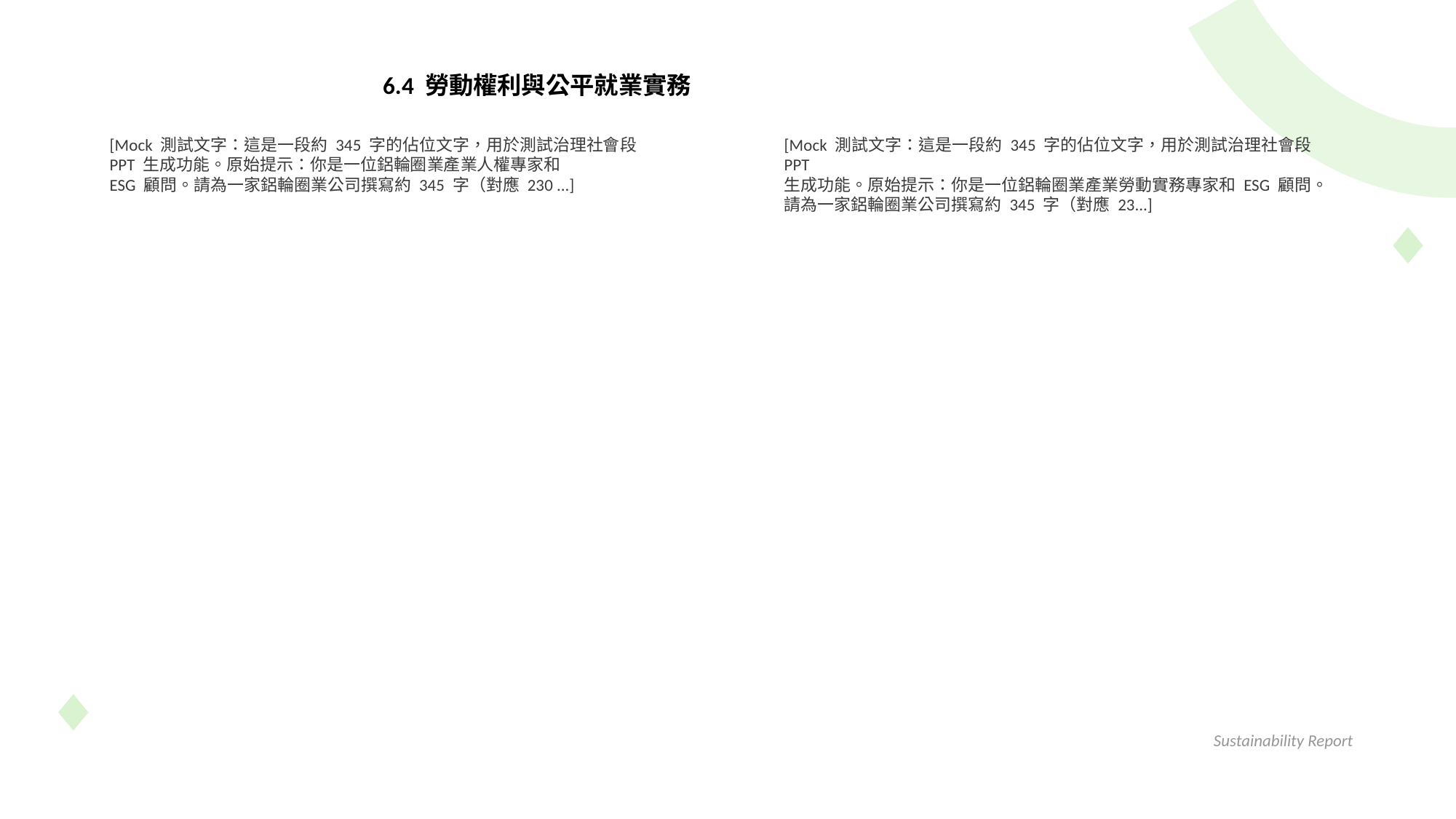

6.4 勞動權利與公平就業實務
[Mock 測試文字：這是一段約 345 字的佔位文字，用於測試治理社會段 PPT 生成功能。原始提示：你是一位鋁輪圈業產業人權專家和
ESG 顧問。請為一家鋁輪圈業公司撰寫約 345 字（對應 230 ...]
[Mock 測試文字：這是一段約 345 字的佔位文字，用於測試治理社會段 PPT
生成功能。原始提示：你是一位鋁輪圈業產業勞動實務專家和 ESG 顧問。請為一家鋁輪圈業公司撰寫約 345 字（對應 23...]
Sustainability Report